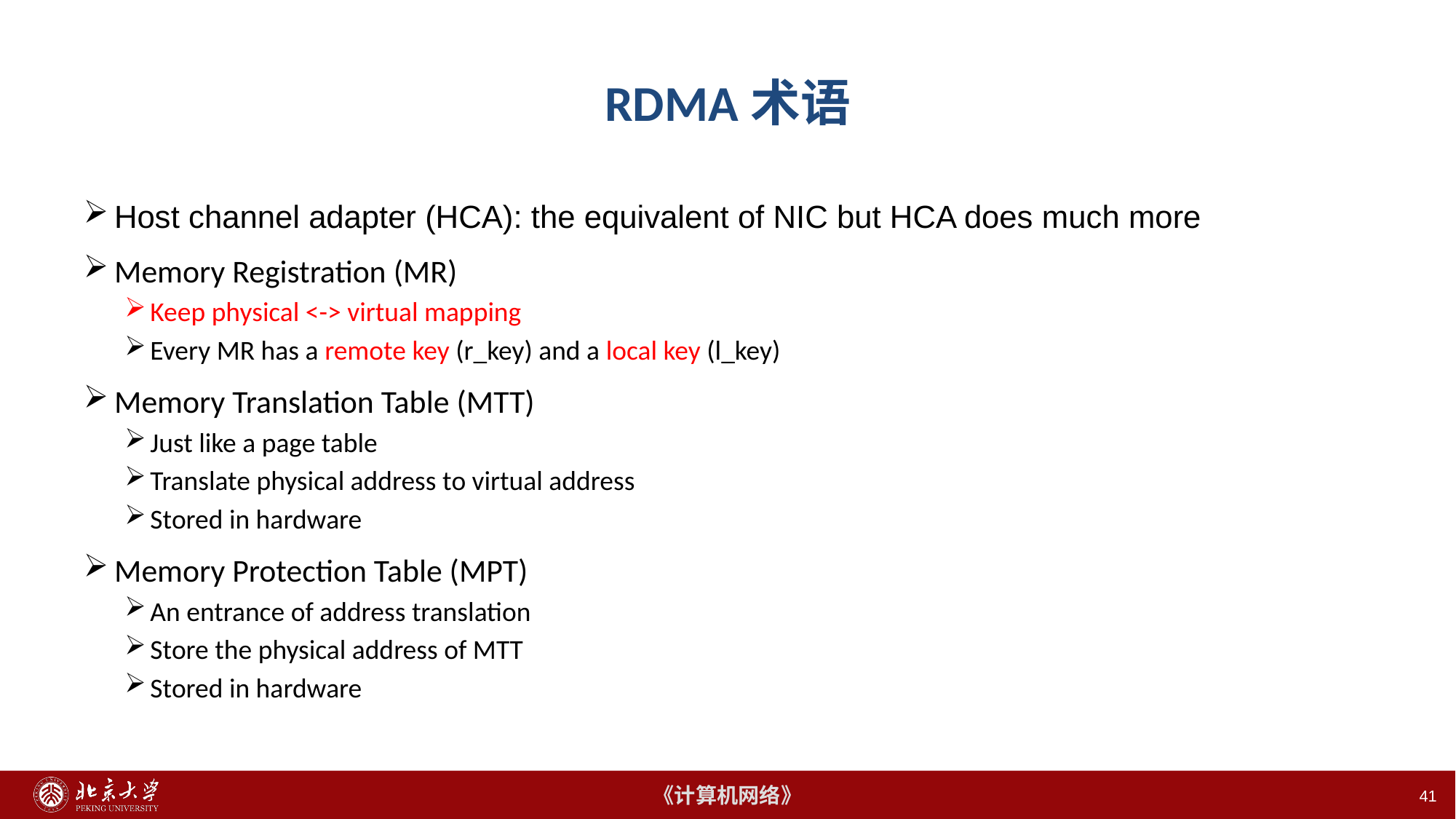

41
# RDMA术语
Host channel adapter (HCA): the equivalent of NIC but HCA does much more
Memory Registration (MR)
Keep physical <-> virtual mapping
Every MR has a remote key (r_key) and a local key (l_key)
Memory Translation Table (MTT)
Just like a page table
Translate physical address to virtual address
Stored in hardware
Memory Protection Table (MPT)
An entrance of address translation
Store the physical address of MTT
Stored in hardware